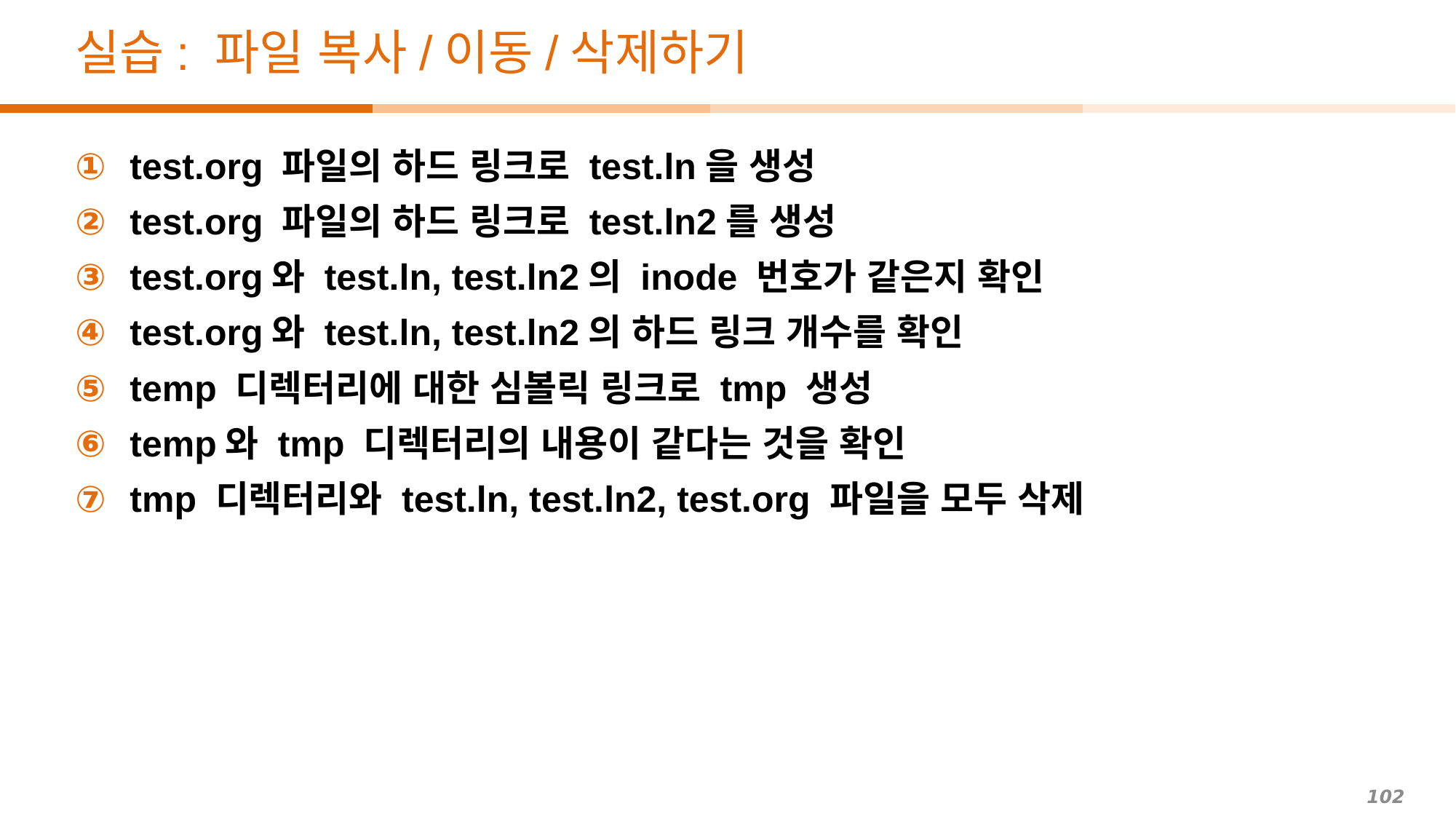

# 실습: 파일 복사/이동/삭제하기
test.org 파일의 하드 링크로 test.ln을 생성
test.org 파일의 하드 링크로 test.ln2를 생성
test.org와 test.ln, test.ln2의 inode 번호가 같은지 확인
test.org와 test.ln, test.ln2의 하드 링크 개수를 확인
temp 디렉터리에 대한 심볼릭 링크로 tmp 생성
temp와 tmp 디렉터리의 내용이 같다는 것을 확인
tmp 디렉터리와 test.ln, test.ln2, test.org 파일을 모두 삭제